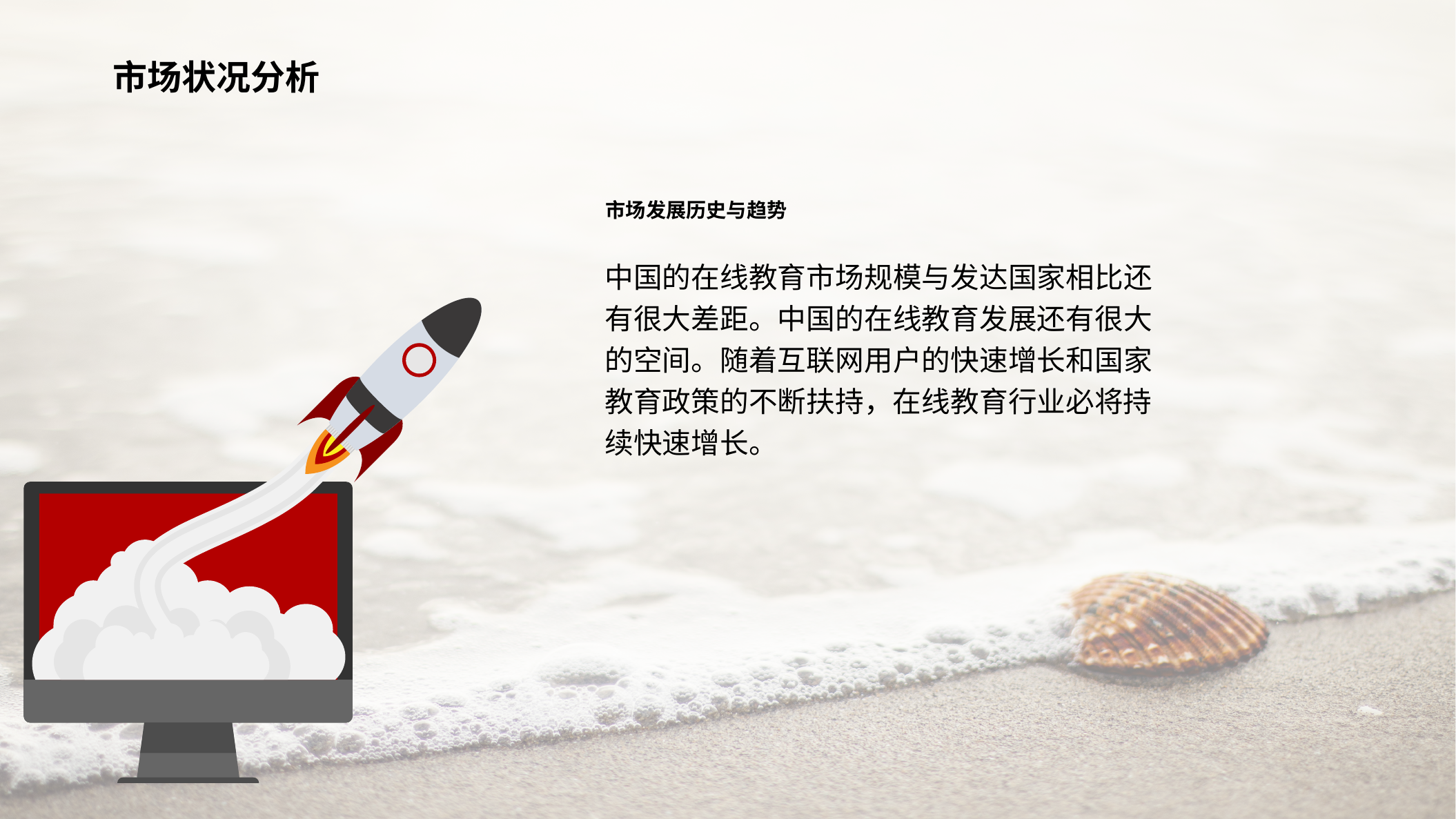

市场状况分析
市场发展历史与趋势
中国的在线教育市场规模与发达国家相比还有很大差距。中国的在线教育发展还有很大的空间。随着互联网用户的快速增长和国家教育政策的不断扶持，在线教育行业必将持续快速增长。